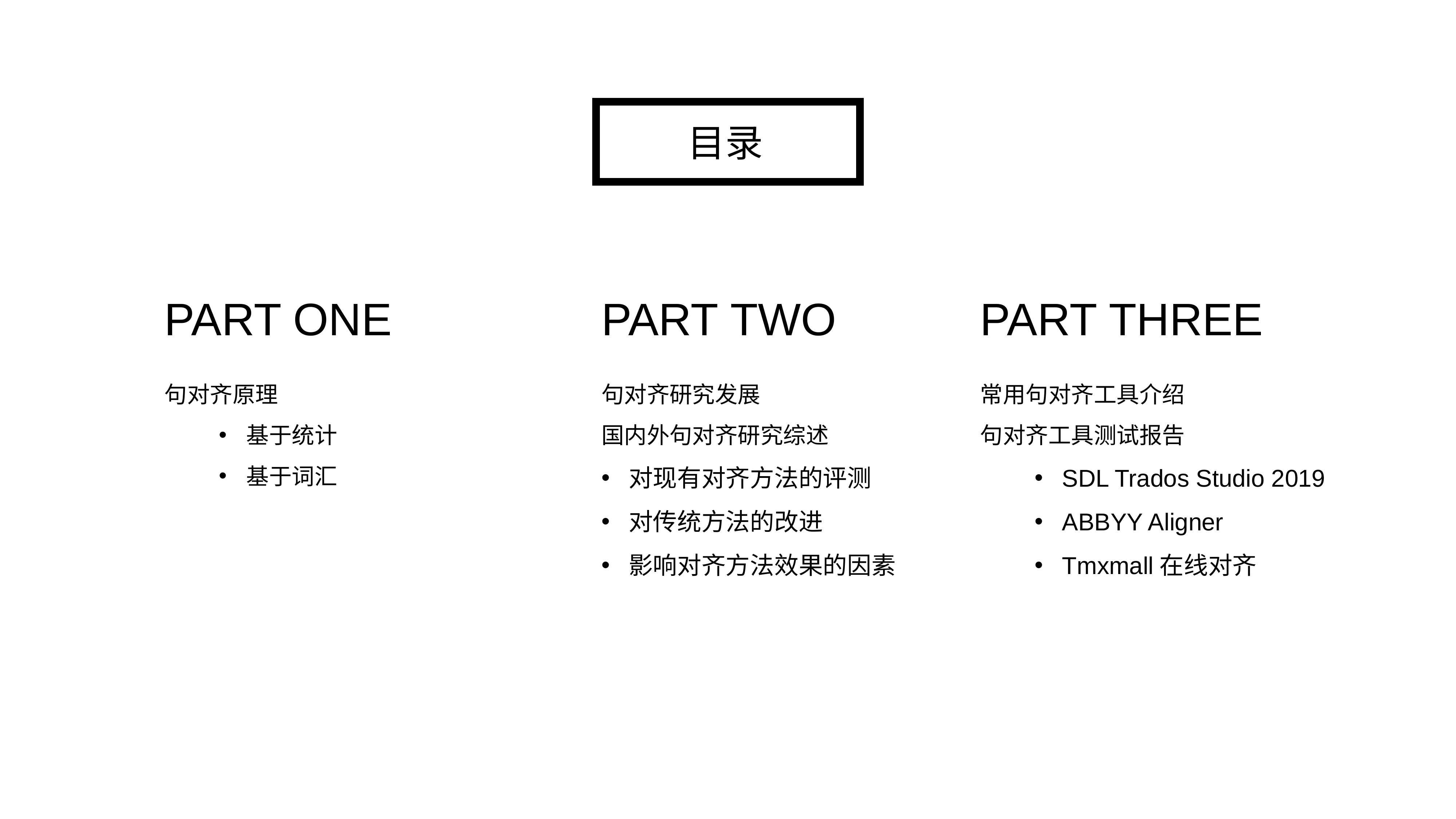

目录
PART ONE
PART TWO
PART THREE
句对齐原理
基于统计
基于词汇
句对齐研究发展
国内外句对齐研究综述
对现有对齐方法的评测
对传统方法的改进
影响对齐方法效果的因素

常用句对齐工具介绍
句对齐工具测试报告
SDL Trados Studio 2019
ABBYY Aligner
Tmxmall在线对齐